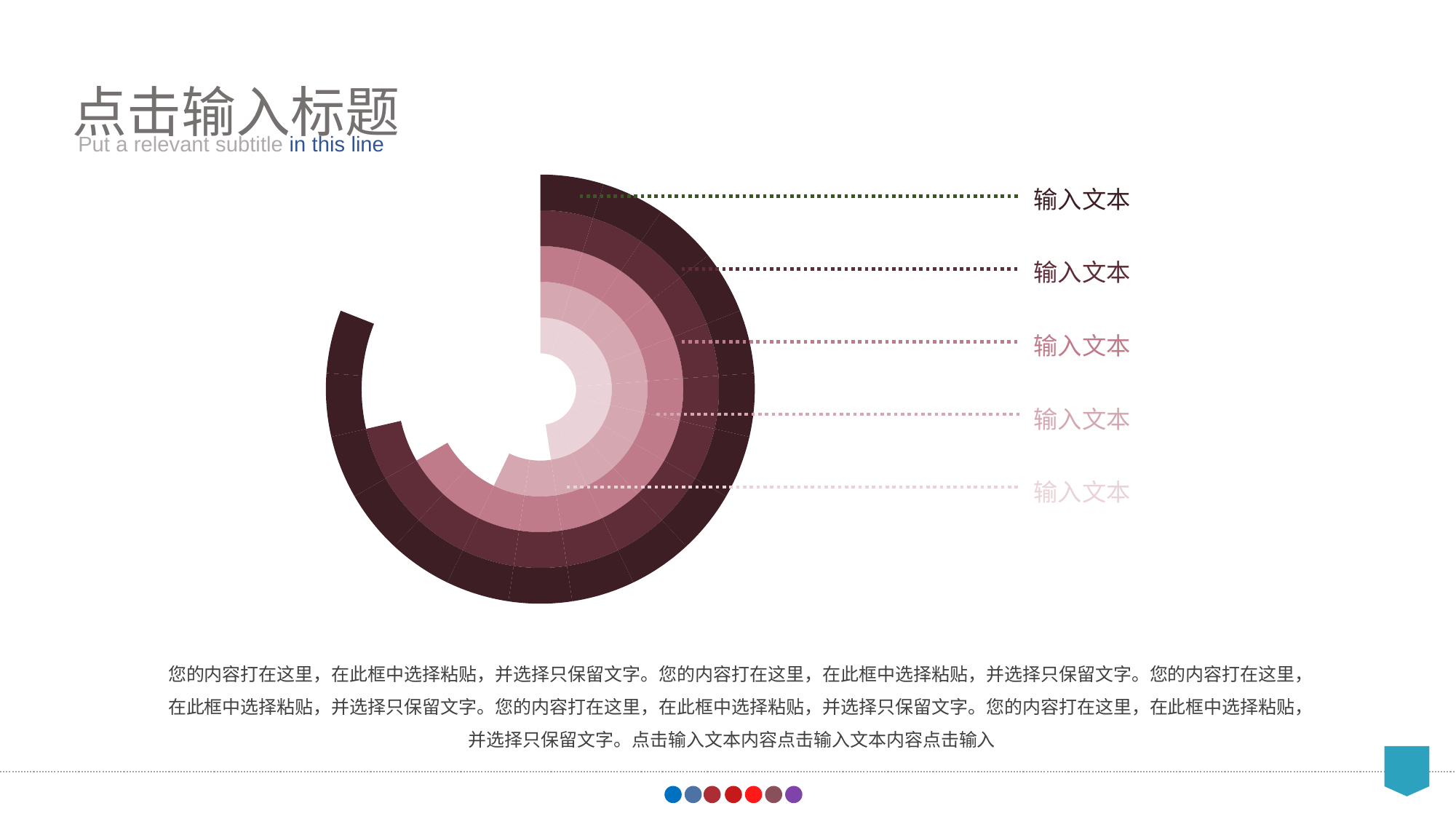

点击输入标题
Put a relevant subtitle in this line
输入文本

### Chart

| Category | 列2 | 列22 | 列3 | 列1 | 销售额 |
|---|---|---|---|---|---|
| 1 | 1.0 | 1.0 | 1.0 | 1.0 | 1.0 |
| 2 | 1.0 | 1.0 | 1.0 | 1.0 | 1.0 |
| 3 | 1.0 | 1.0 | 1.0 | 1.0 | 1.0 |
| 3 | 1.0 | 1.0 | 1.0 | 1.0 | 1.0 |
| 2 | 1.0 | 1.0 | 1.0 | 1.0 | 1.0 |
| 1 | 1.0 | 1.0 | 1.0 | 1.0 | 1.0 |
| 4 | 1.0 | 1.0 | 1.0 | 1.0 | 1.0 |
| 5 | 1.0 | 1.0 | 1.0 | 1.0 | 1.0 |
| 5 | 1.0 | 1.0 | 1.0 | 1.0 | 1.0 |
| 2 | 1.0 | 1.0 | 1.0 | 1.0 | 1.0 |
| 3 | 1.0 | 1.0 | 1.0 | 1.0 | 1.0 |
| 4 | 1.0 | 1.0 | 1.0 | 1.0 | 1.0 |
| 5 | 1.0 | 1.0 | 1.0 | 1.0 | 1.0 |
| 6 | 1.0 | 1.0 | 1.0 | 1.0 | 1.0 |
| 7 | 1.0 | 1.0 | 1.0 | 1.0 | 1.0 |
| 8 | 1.0 | 1.0 | 1.0 | 1.0 | 1.0 |
| 9 | 1.0 | 1.0 | 1.0 | 1.0 | 1.0 |
| 10 | 1.0 | 1.0 | 1.0 | 1.0 | 1.0 |
| 11 | 1.0 | 1.0 | 1.0 | 1.0 | 1.0 |
| 12 | 1.0 | 1.0 | 1.0 | 1.0 | 1.0 |
| 13 | 1.0 | 1.0 | 1.0 | 1.0 | 1.0 |
输入文本
输入文本
输入文本
输入文本
您的内容打在这里，在此框中选择粘贴，并选择只保留文字。您的内容打在这里，在此框中选择粘贴，并选择只保留文字。您的内容打在这里，在此框中选择粘贴，并选择只保留文字。您的内容打在这里，在此框中选择粘贴，并选择只保留文字。您的内容打在这里，在此框中选择粘贴，并选择只保留文字。点击输入文本内容点击输入文本内容点击输入